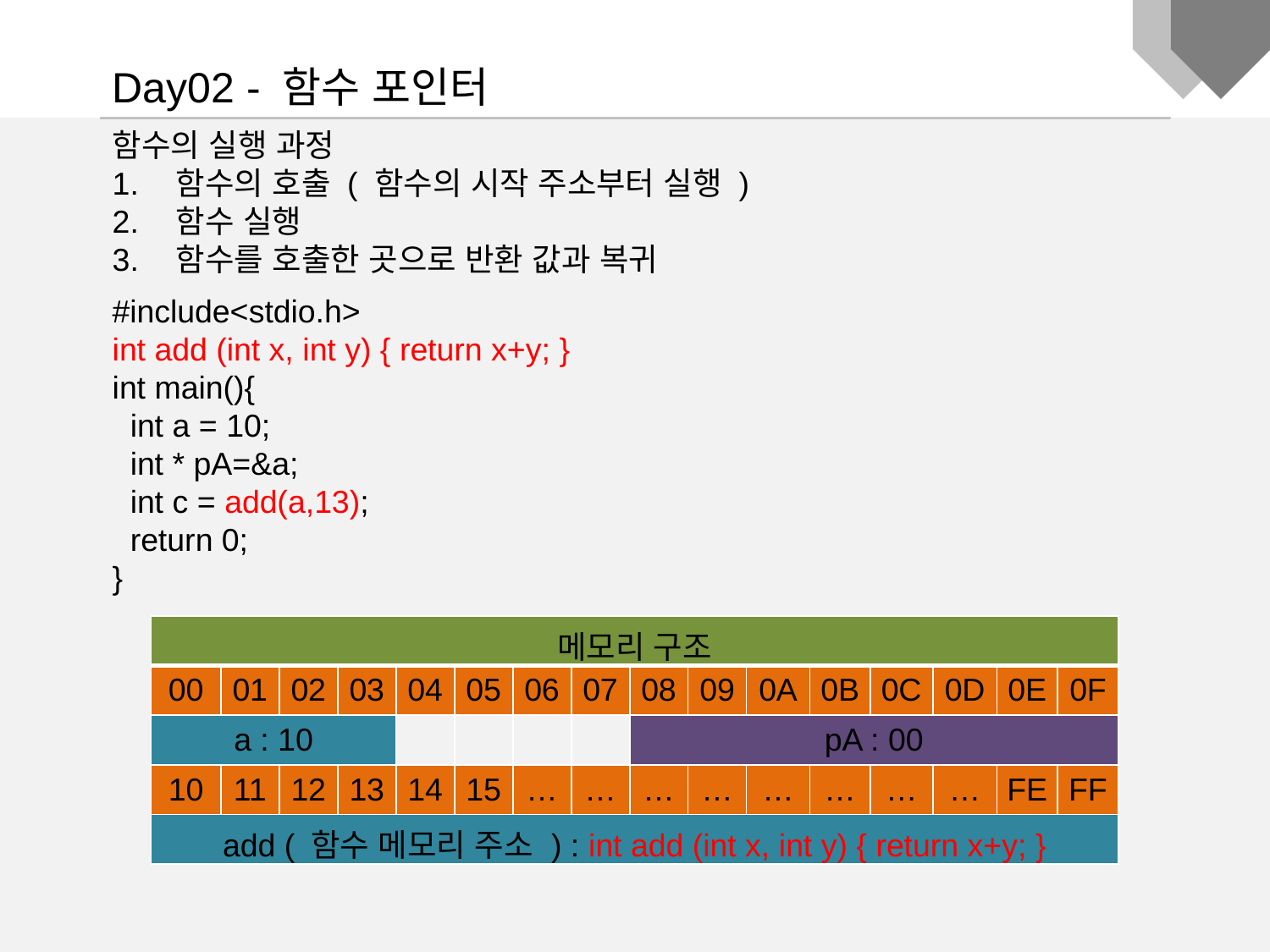

Day02 - 함수 포인터
함수의 실행 과정
함수의 호출 ( 함수의 시작 주소부터 실행 )
함수 실행
함수를 호출한 곳으로 반환 값과 복귀
#include<stdio.h>
int add (int x, int y) { return x+y; }
int main(){
  int a = 10;
  int * pA=&a;
  int c = add(a,13);
  return 0;
}
| 메모리 구조 |  |  |  |  |  |  |  |  |  |  |  |  |  |  |  |
| --- | --- | --- | --- | --- | --- | --- | --- | --- | --- | --- | --- | --- | --- | --- | --- |
| 00 | 01 | 02 | 03 | 04 | 05 | 06 | 07 | 08 | 09 | 0A | 0B | 0C | 0D | 0E | 0F |
| a : 10 |  |  |  |  |  |  |  | pA : 00 |  |  |  |  |  |  |  |
| 10 | 11 | 12 | 13 | 14 | 15 | … | … | … | … | … | … | … | … | FE | FF |
| add ( 함수 메모리 주소 ) : int add (int x, int y) { return x+y; } |  |  |  |  |  |  |  |  |  |  |  |  |  |  |  |